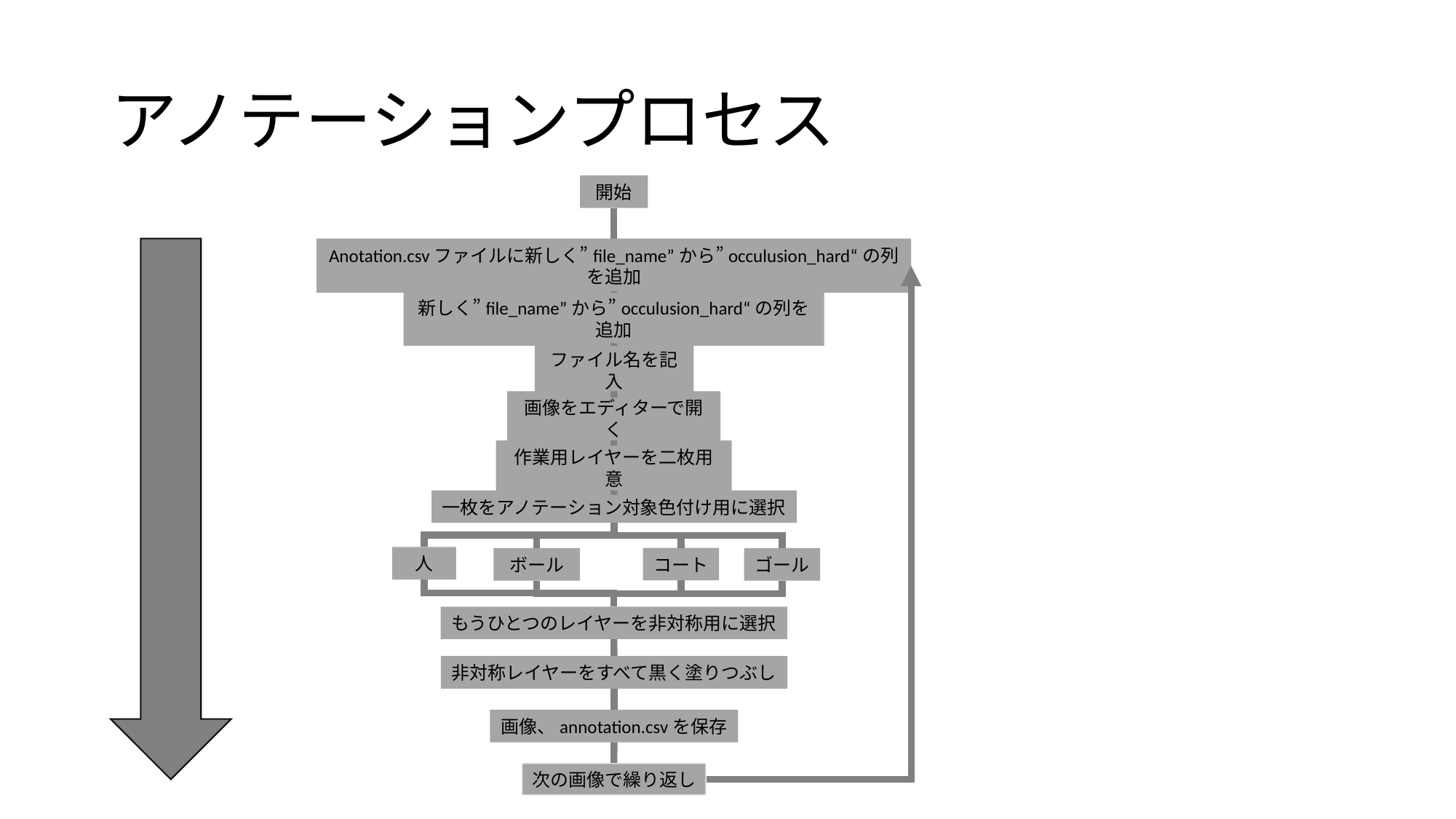

# アノテーションプロセス
開始

Anotation.csvファイルに新しく”file_name”から”occulusion_hard“の列を追加
新しく”file_name”から”occulusion_hard“の列を追加
ファイル名を記入
画像をエディターで開く
作業用レイヤーを二枚用意
一枚をアノテーション対象色付け用に選択
人
コート
ボール
ゴール
もうひとつのレイヤーを非対称用に選択
非対称レイヤーをすべて黒く塗りつぶし
画像、annotation.csvを保存
次の画像で繰り返し